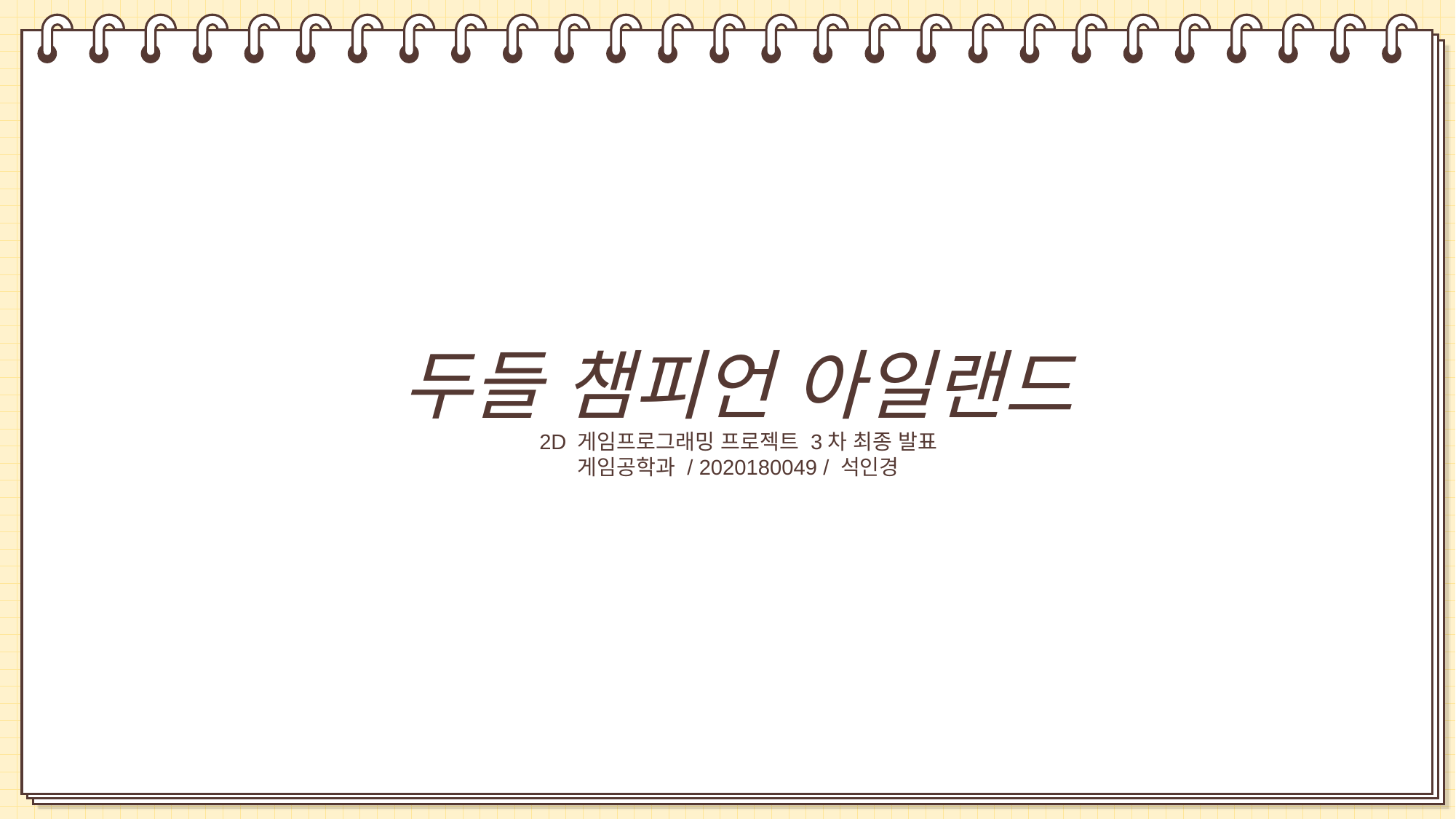

두들 챔피언 아일랜드
2D 게임프로그래밍 프로젝트 3차 최종 발표
게임공학과 / 2020180049 / 석인경